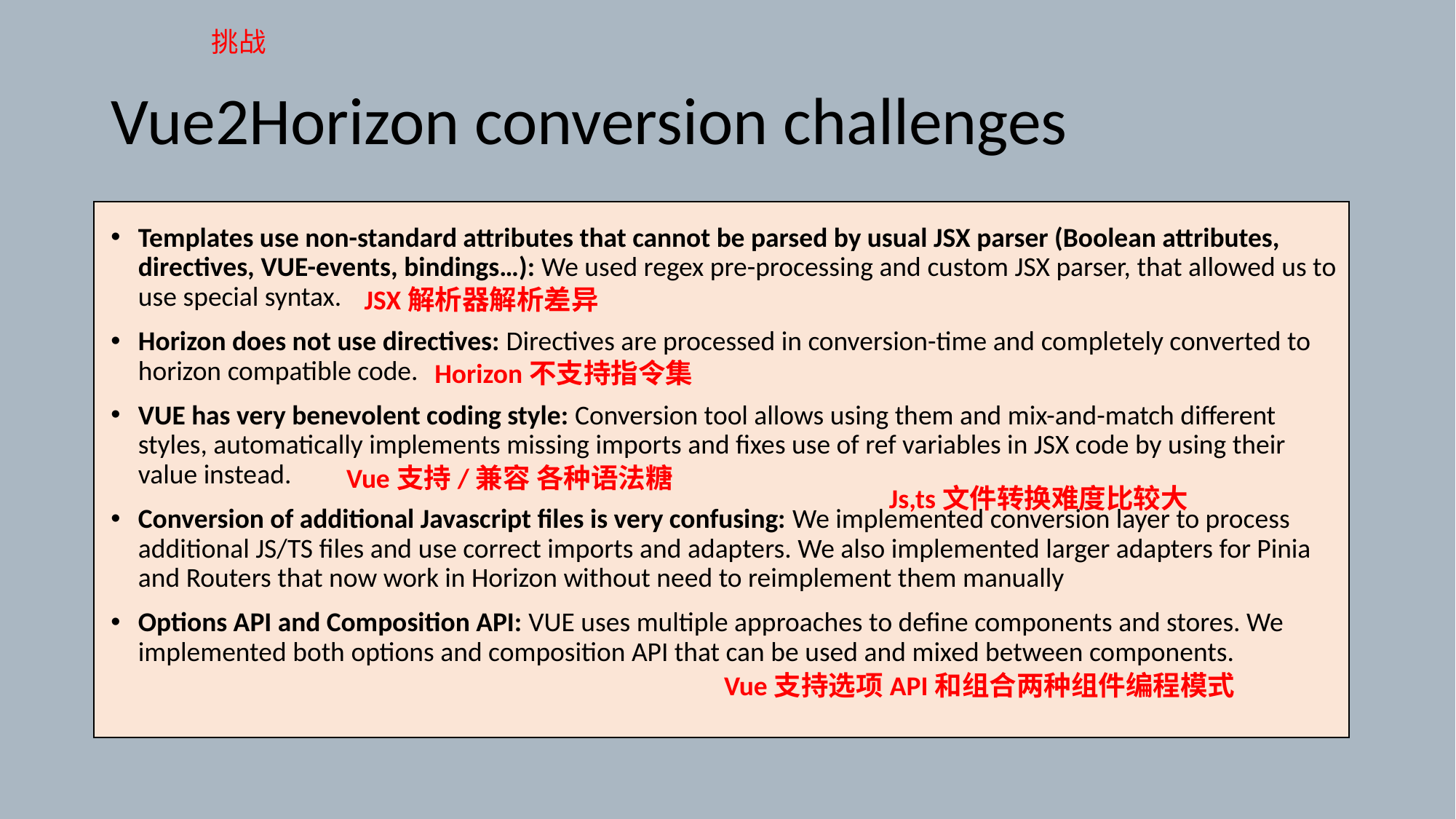

挑战
# Vue2Horizon conversion challenges

Templates use non-standard attributes that cannot be parsed by usual JSX parser (Boolean attributes, directives, VUE-events, bindings…): We used regex pre-processing and custom JSX parser, that allowed us to use special syntax.
Horizon does not use directives: Directives are processed in conversion-time and completely converted to horizon compatible code.
VUE has very benevolent coding style: Conversion tool allows using them and mix-and-match different styles, automatically implements missing imports and fixes use of ref variables in JSX code by using their value instead.
Conversion of additional Javascript files is very confusing: We implemented conversion layer to process additional JS/TS files and use correct imports and adapters. We also implemented larger adapters for Pinia and Routers that now work in Horizon without need to reimplement them manually
Options API and Composition API: VUE uses multiple approaches to define components and stores. We implemented both options and composition API that can be used and mixed between components.
JSX解析器解析差异
Horizon不支持指令集
Vue支持/兼容 各种语法糖
Js,ts文件转换难度比较大
Vue支持选项API和组合两种组件编程模式